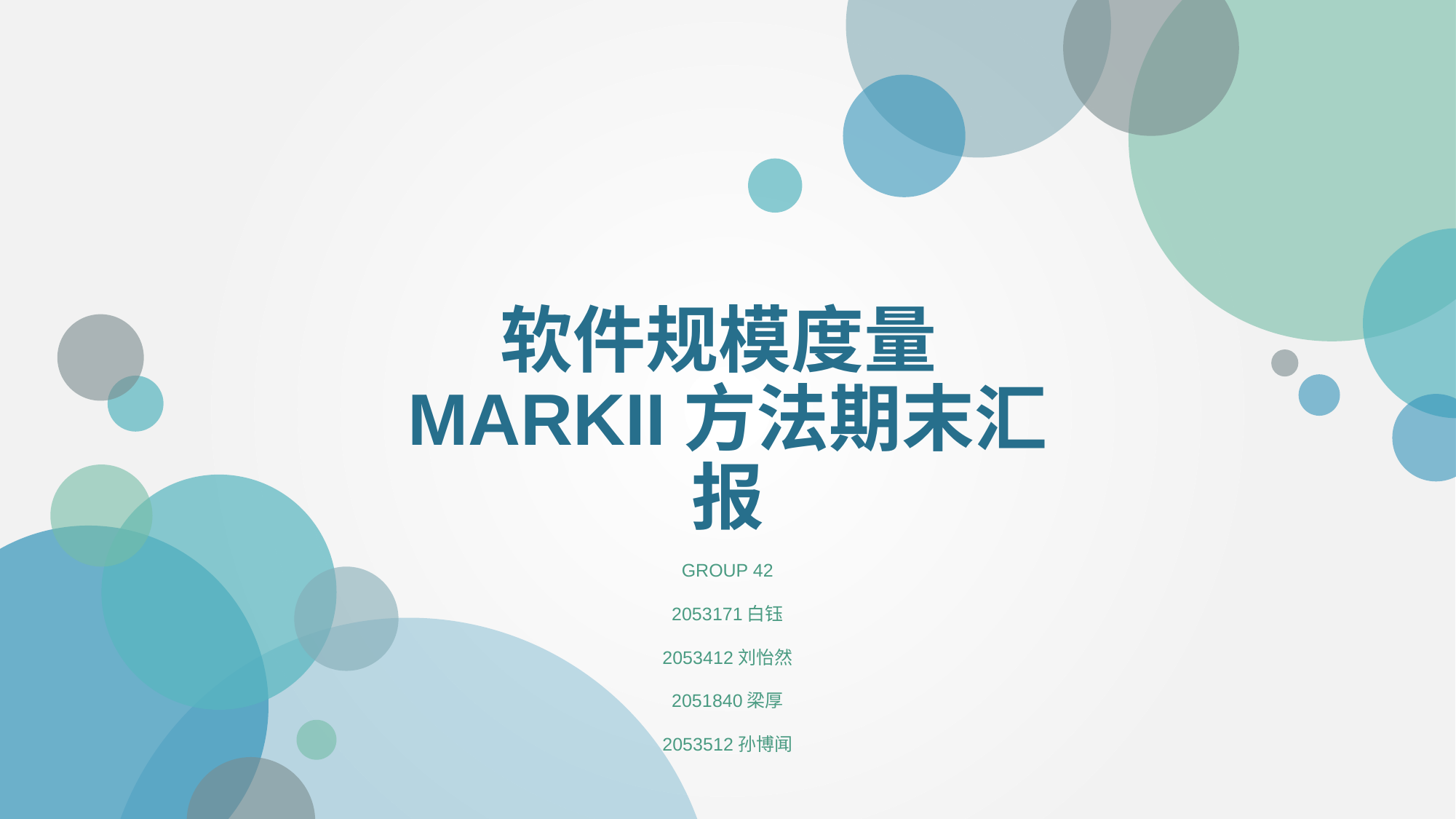

软件规模度量MARKII方法期末汇报
GROUP 42
2053171白钰
2053412刘怡然
2051840梁厚
2053512孙博闻